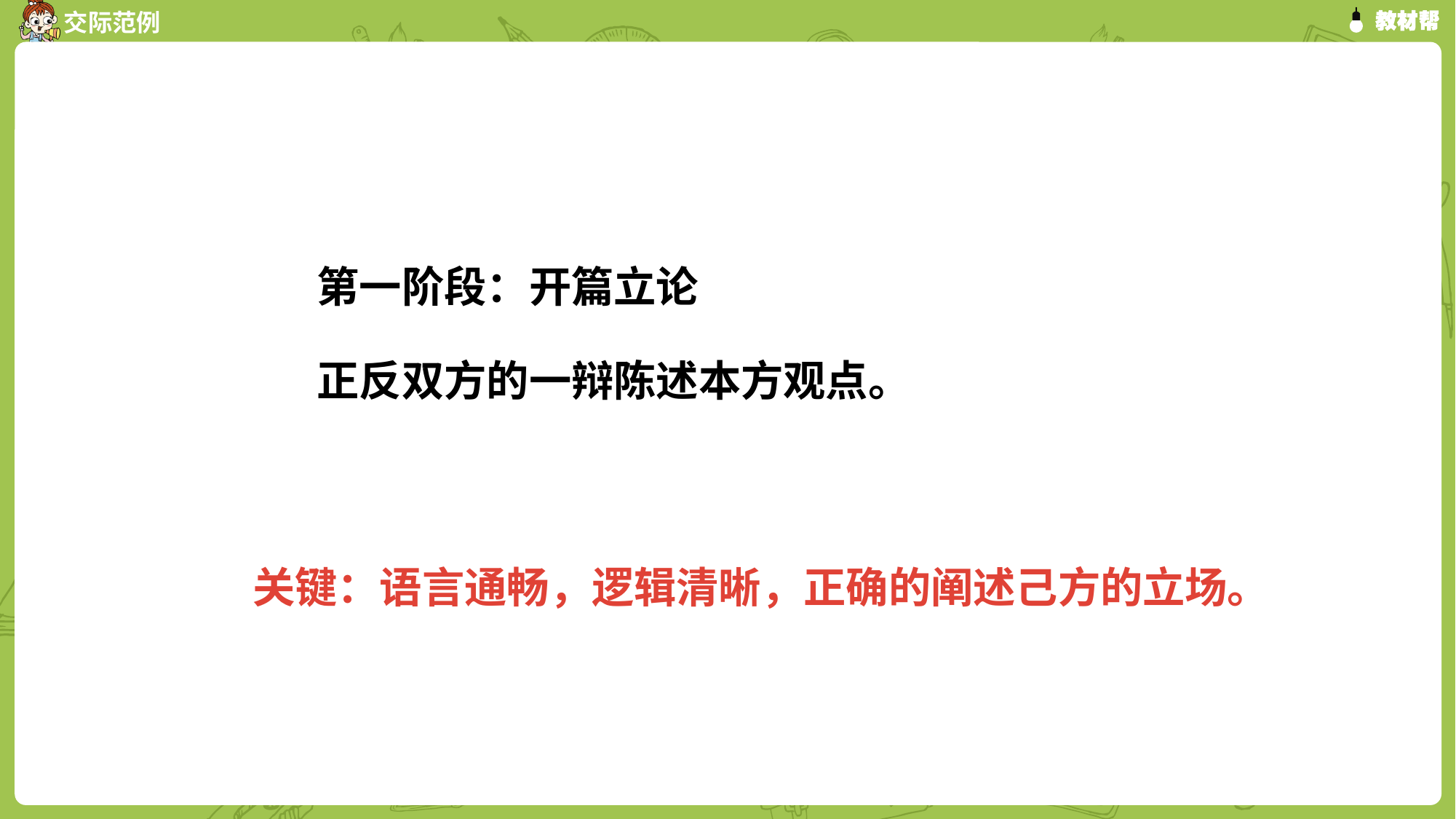

第一阶段：开篇立论
正反双方的一辩陈述本方观点。

关键：语言通畅，逻辑清晰，正确的阐述己方的立场。